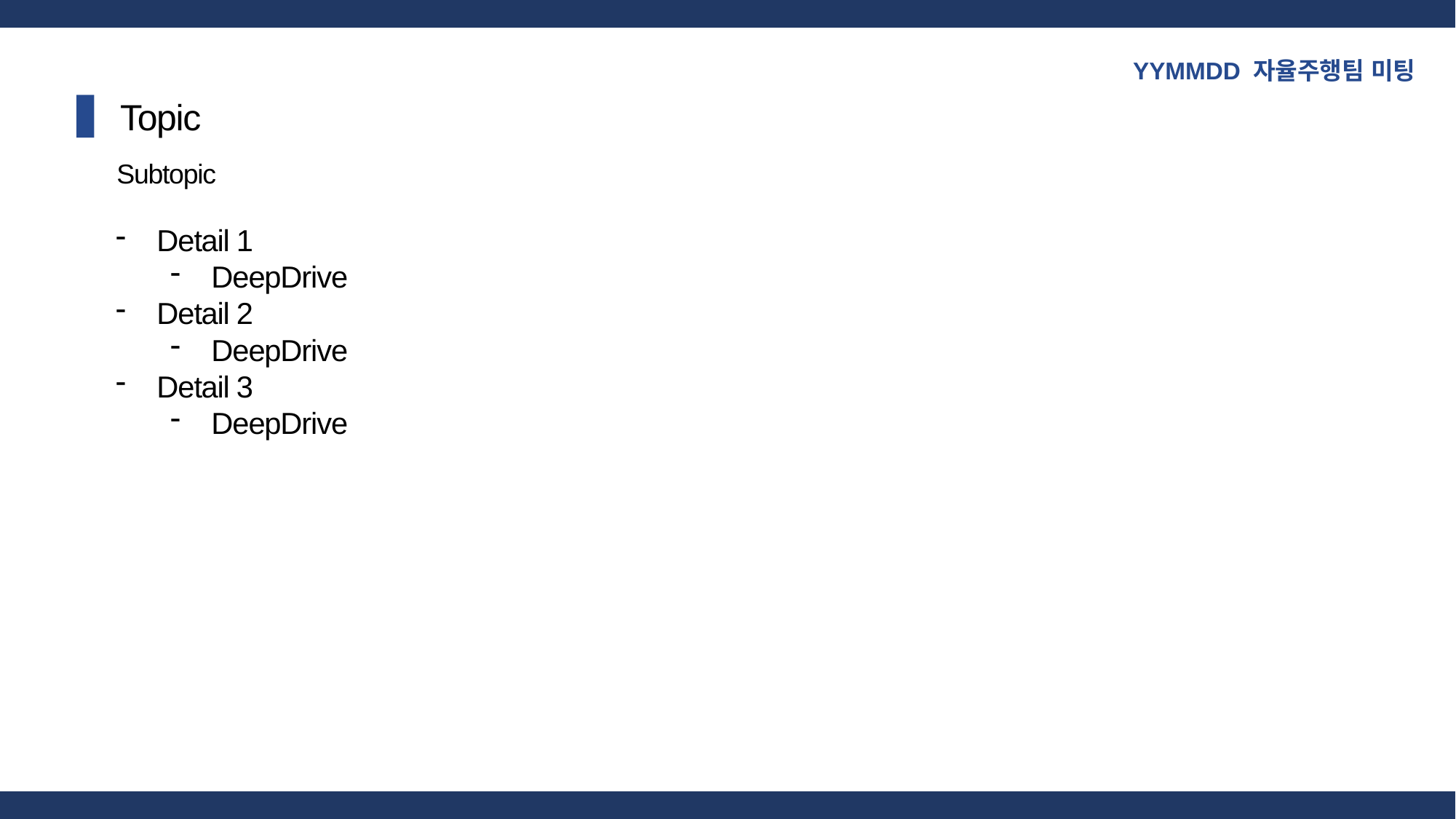

YYMMDD 자율주행팀 미팅
Topic

Subtopic
Detail 1
DeepDrive
Detail 2
DeepDrive
Detail 3
DeepDrive